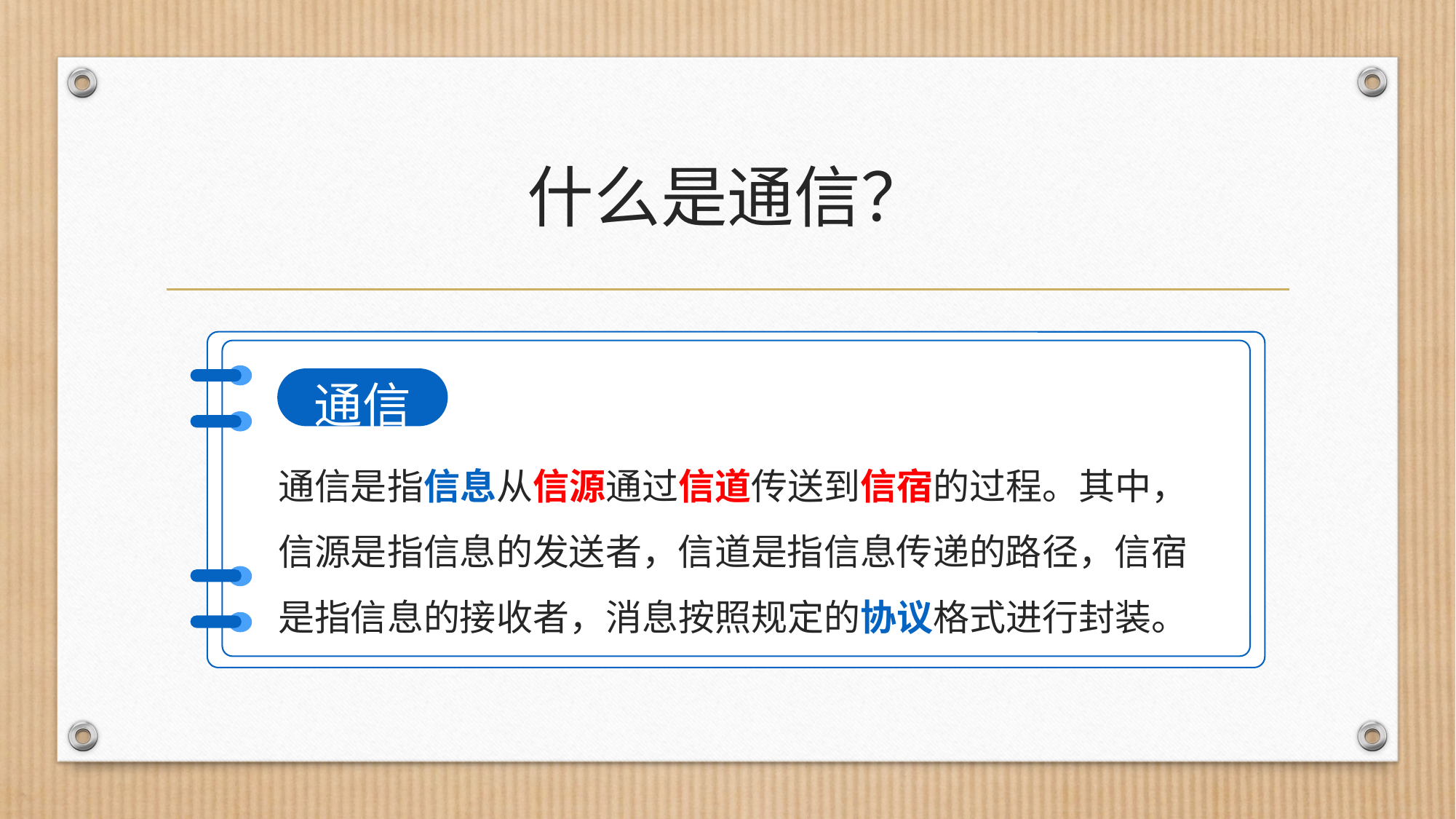

# 什么是通信？

通信

通信是指信息从信源通过信道传送到信宿的过程。其中，信源是指信息的发送者，信道是指信息传递的路径，信宿是指信息的接收者，消息按照规定的协议格式进行封装。